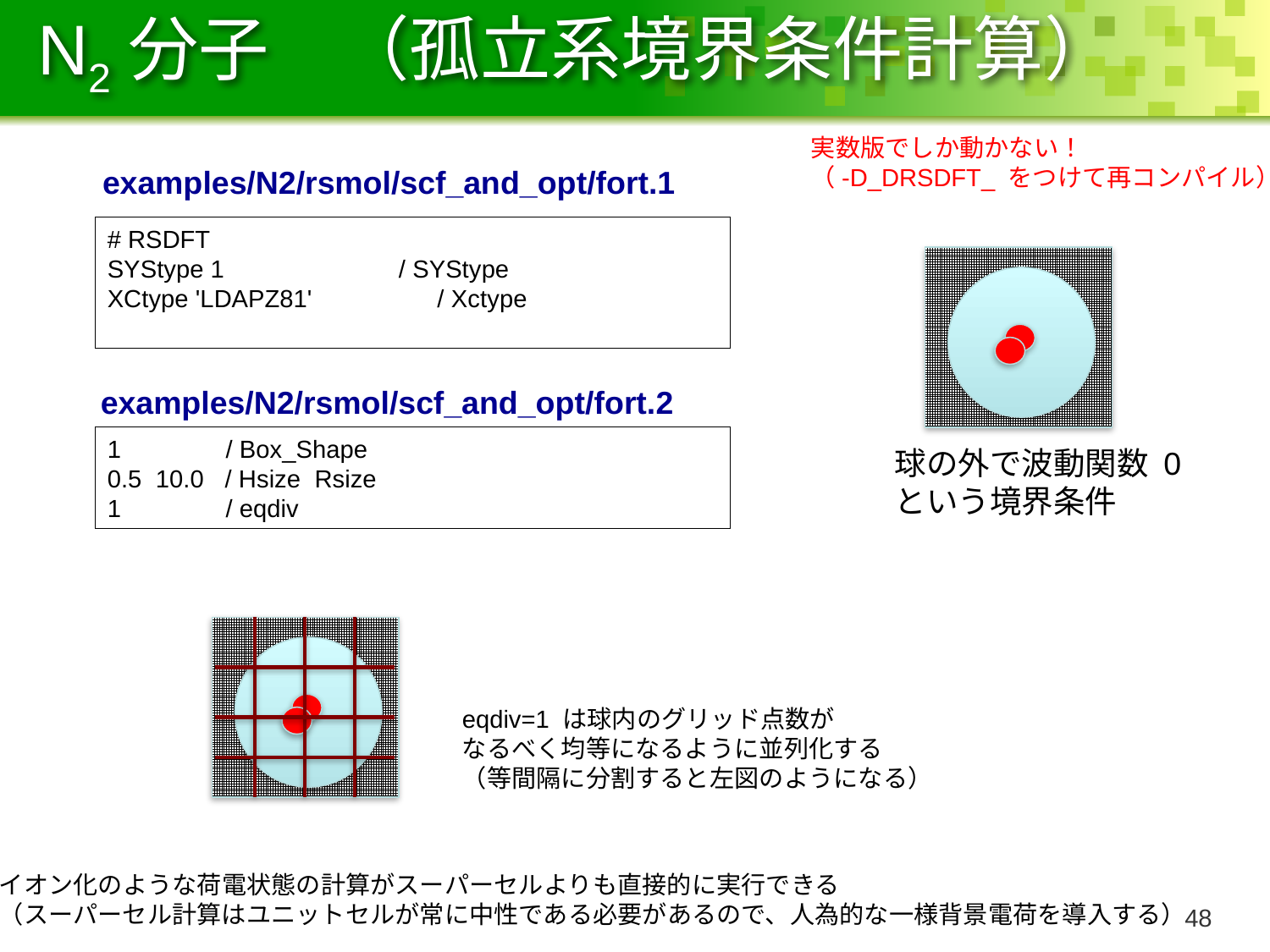

# N2分子　（孤立系境界条件計算）
実数版でしか動かない！
（-D_DRSDFT_ をつけて再コンパイル）
examples/N2/rsmol/scf_and_opt/fort.1
# RSDFT
SYStype 1                         / SYStype
XCtype 'LDAPZ81'                  / Xctype

examples/N2/rsmol/scf_and_opt/fort.2
1               / Box_Shape
0.5  10.0   / Hsize  Rsize
1               / eqdiv
球の外で波動関数 0
という境界条件

eqdiv=1 は球内のグリッド点数が
なるべく均等になるように並列化する
（等間隔に分割すると左図のようになる）

イオン化のような荷電状態の計算がスーパーセルよりも直接的に実行できる
（スーパーセル計算はユニットセルが常に中性である必要があるので、人為的な一様背景電荷を導入する）
48